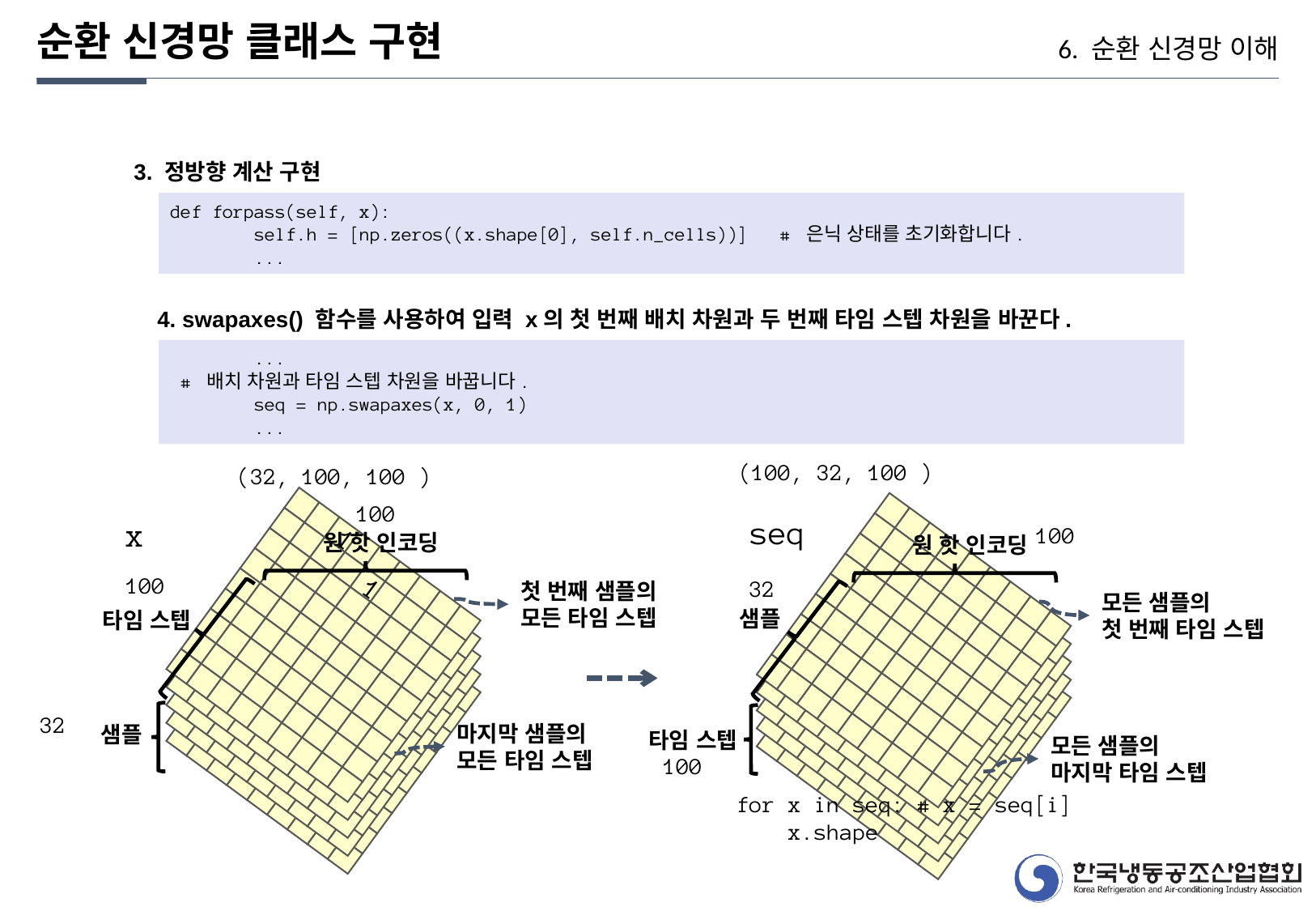

순환 신경망 클래스 구현
6. 순환 신경망 이해
3. 정방향 계산 구현
def forpass(self, x):
        self.h = [np.zeros((x.shape[0], self.n_cells))]   # 은닉 상태를 초기화합니다.
        ...
4. swapaxes() 함수를 사용하여 입력 x의 첫 번째 배치 차원과 두 번째 타임 스텝 차원을 바꾼다.
        ...
 # 배치 차원과 타임 스텝 차원을 바꿉니다.
        seq = np.swapaxes(x, 0, 1)
        ...
(100, 32, 100 )
(32, 100, 100 )

100
seq
x
100
원 핫 인코딩
원 핫 인코딩

1

1

100

32
첫 번째 샘플의
모든 타임 스텝
모든 샘플의
첫 번째 타임 스텝
샘플
타임 스텝

32

마지막 샘플의
모든 타임 스텝
샘플
타임 스텝
모든 샘플의
마지막 타임 스텝
100
for x in seq: # x = seq[i]
    x.shape